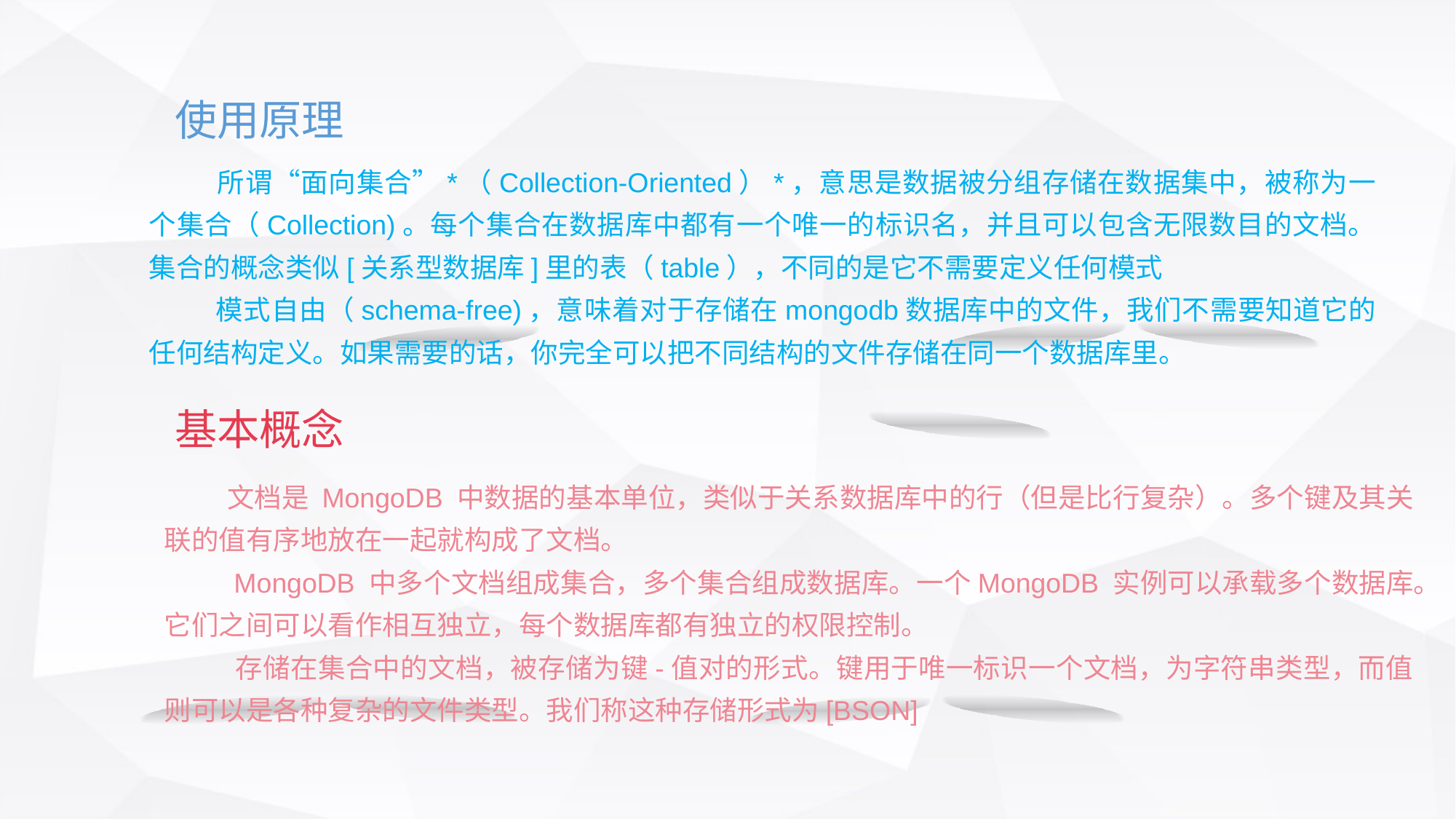

使用原理
         所谓“面向集合”*（Collection-Oriented）*，意思是数据被分组存储在数据集中，被称为一个集合（Collection)。每个集合在数据库中都有一个唯一的标识名，并且可以包含无限数目的文档。集合的概念类似[关系型数据库]里的表（table），不同的是它不需要定义任何模式
         模式自由（schema-free)，意味着对于存储在mongodb数据库中的文件，我们不需要知道它的任何结构定义。如果需要的话，你完全可以把不同结构的文件存储在同一个数据库里。

  基本概念

         文档是 MongoDB 中数据的基本单位，类似于关系数据库中的行（但是比行复杂）。多个键及其关联的值有序地放在一起就构成了文档。
         MongoDB 中多个文档组成集合，多个集合组成数据库。一个MongoDB 实例可以承载多个数据库。它们之间可以看作相互独立，每个数据库都有独立的权限控制。
          存储在集合中的文档，被存储为键-值对的形式。键用于唯一标识一个文档，为字符串类型，而值则可以是各种复杂的文件类型。我们称这种存储形式为[BSON]